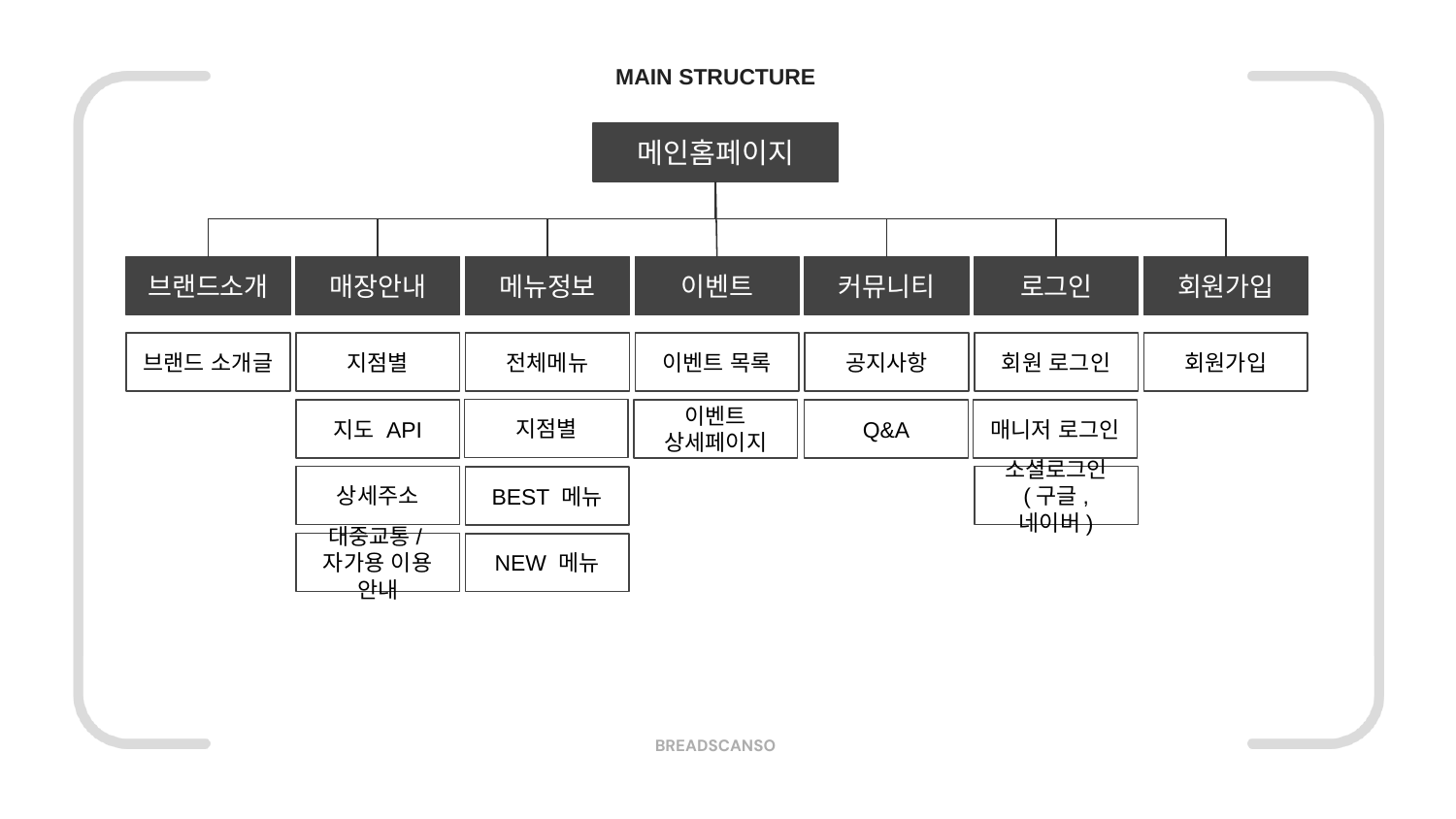

MAIN STRUCTURE
메인홈페이지
브랜드소개
매장안내
메뉴정보
이벤트
커뮤니티
로그인
회원가입
브랜드 소개글
지점별
전체메뉴
이벤트 목록
공지사항
회원 로그인
회원가입
지점별
지도 API
이벤트 상세페이지
Q&A
매니저 로그인
상세주소
소셜로그인
(구글, 네이버)
BEST 메뉴
대중교통/자가용 이용 안내
NEW 메뉴
BREADSCANSO